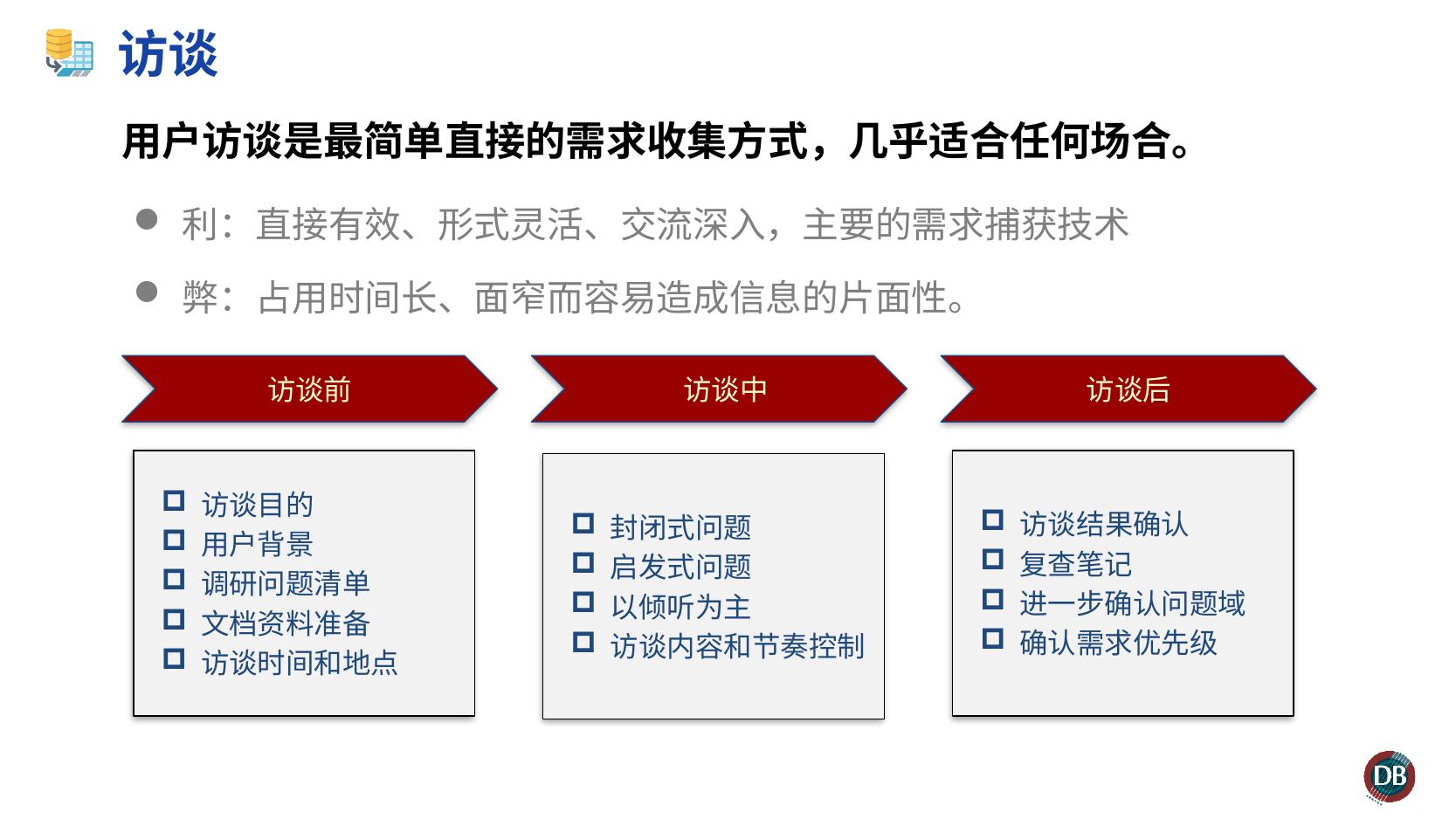

# 访谈
用户访谈是最简单直接的需求收集方式，几乎适合任何场合。
利：直接有效、形式灵活、交流深入，主要的需求捕获技术
弊：占用时间长、面窄而容易造成信息的片面性。
访谈前
 访谈中
访谈后
 访谈目的
 用户背景
 调研问题清单
 文档资料准备
 访谈时间和地点
 访谈结果确认
 复查笔记
 进一步确认问题域
 确认需求优先级
 封闭式问题
 启发式问题
 以倾听为主
 访谈内容和节奏控制